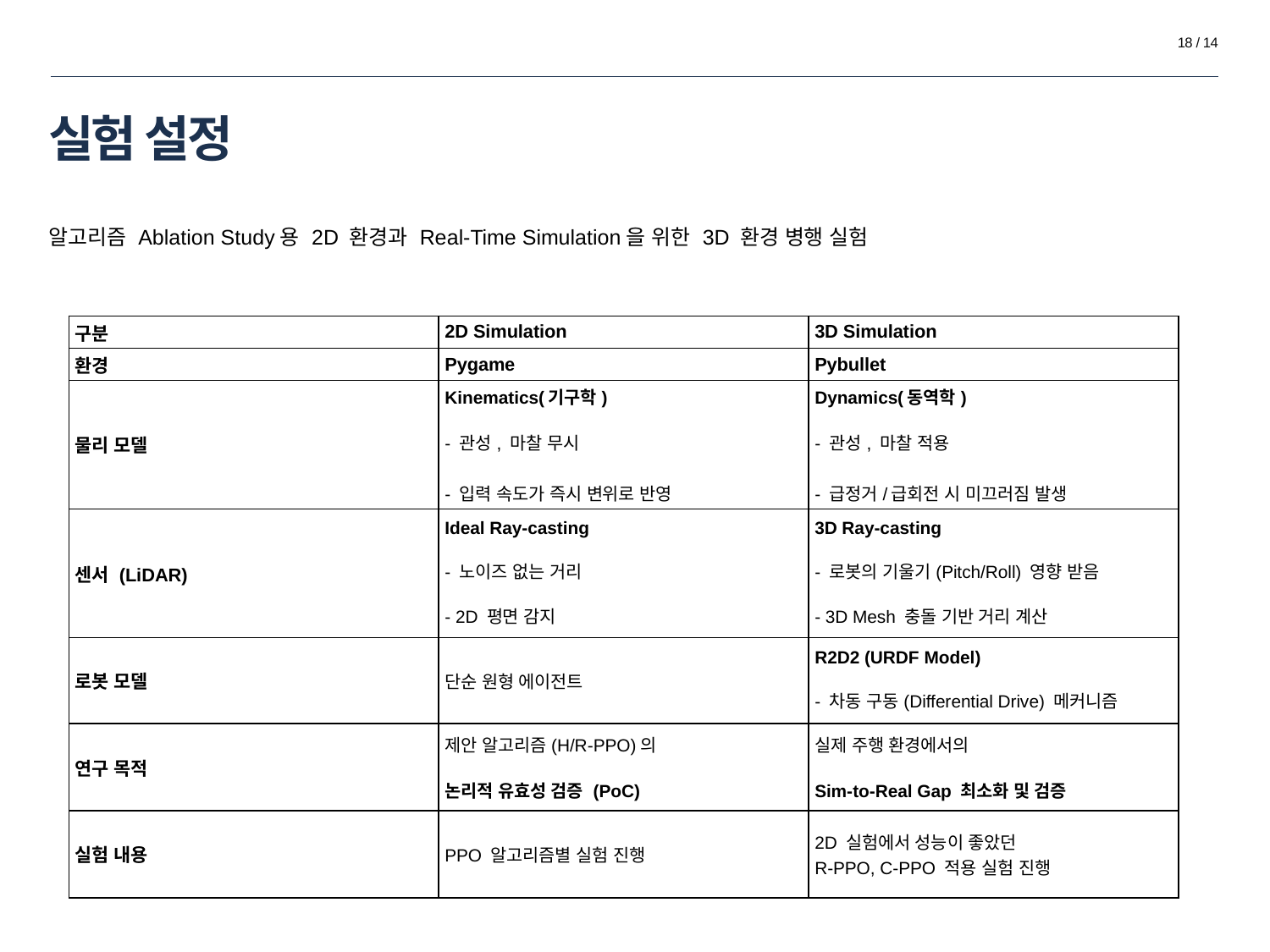

18 / 14
# 실험 설정
알고리즘 Ablation Study용 2D 환경과 Real-Time Simulation을 위한 3D 환경 병행 실험

| 구분 | 2D Simulation | 3D Simulation |
| --- | --- | --- |
| 환경 | Pygame | Pybullet |
| 물리 모델 | Kinematics(기구학) - 관성, 마찰 무시 - 입력 속도가 즉시 변위로 반영 | Dynamics(동역학) - 관성, 마찰 적용 - 급정거/급회전 시 미끄러짐 발생 |
| 센서 (LiDAR) | Ideal Ray-casting - 노이즈 없는 거리 - 2D 평면 감지 | 3D Ray-casting - 로봇의 기울기(Pitch/Roll) 영향 받음 - 3D Mesh 충돌 기반 거리 계산 |
| 로봇 모델 | 단순 원형 에이전트 | R2D2 (URDF Model) - 차동 구동(Differential Drive) 메커니즘 |
| 연구 목적 | 제안 알고리즘(H/R-PPO)의 논리적 유효성 검증 (PoC) | 실제 주행 환경에서의 Sim-to-Real Gap 최소화 및 검증 |
| 실험 내용 | PPO 알고리즘별 실험 진행 | 2D 실험에서 성능이 좋았던 R-PPO, C-PPO 적용 실험 진행 |